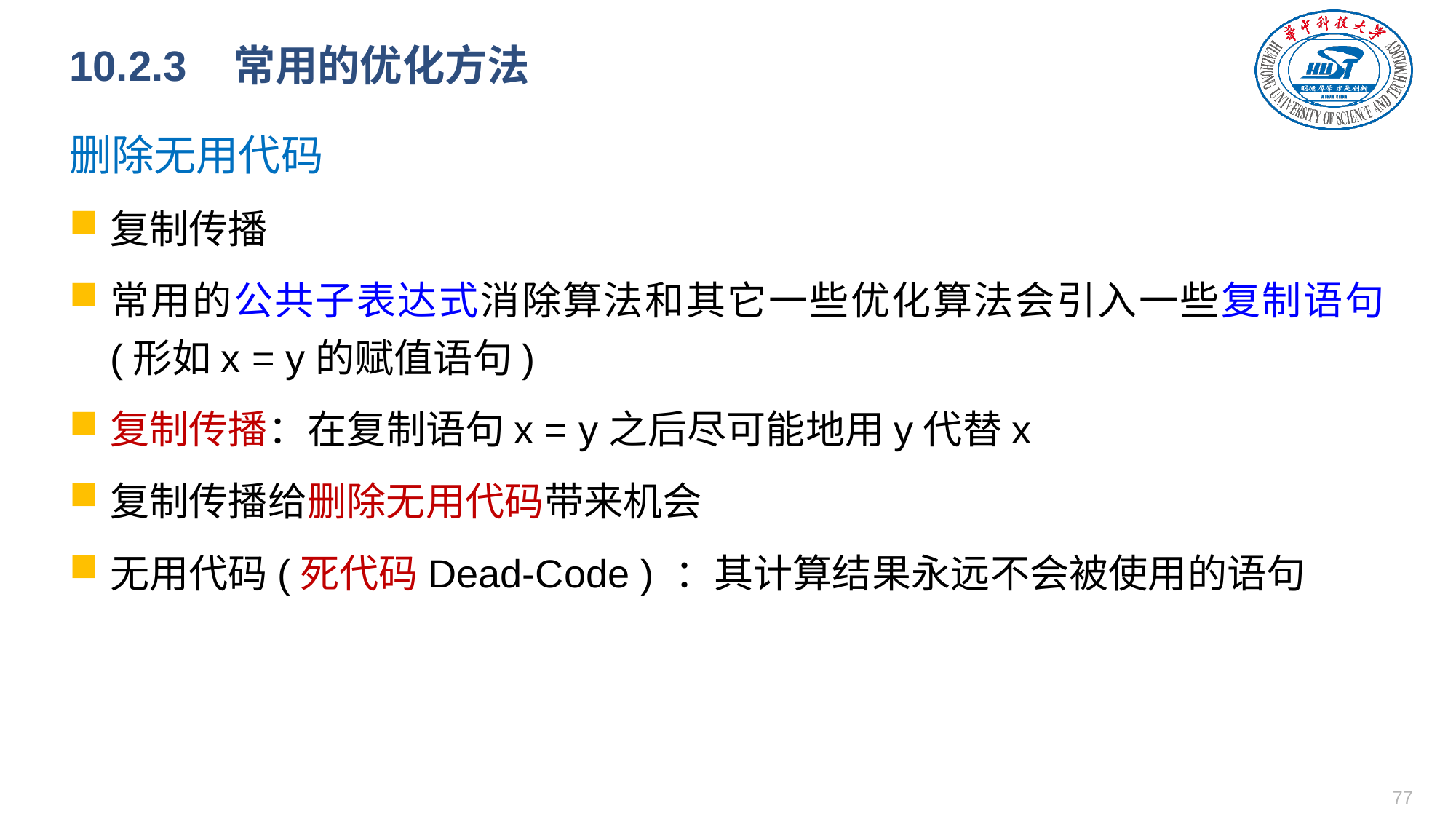

# 10.2.3   常用的优化方法
删除无用代码
复制传播
常用的公共子表达式消除算法和其它一些优化算法会引入一些复制语句(形如x = y的赋值语句)
复制传播：在复制语句x = y之后尽可能地用y代替x
复制传播给删除无用代码带来机会
无用代码(死代码Dead-Code ) ：其计算结果永远不会被使用的语句

77